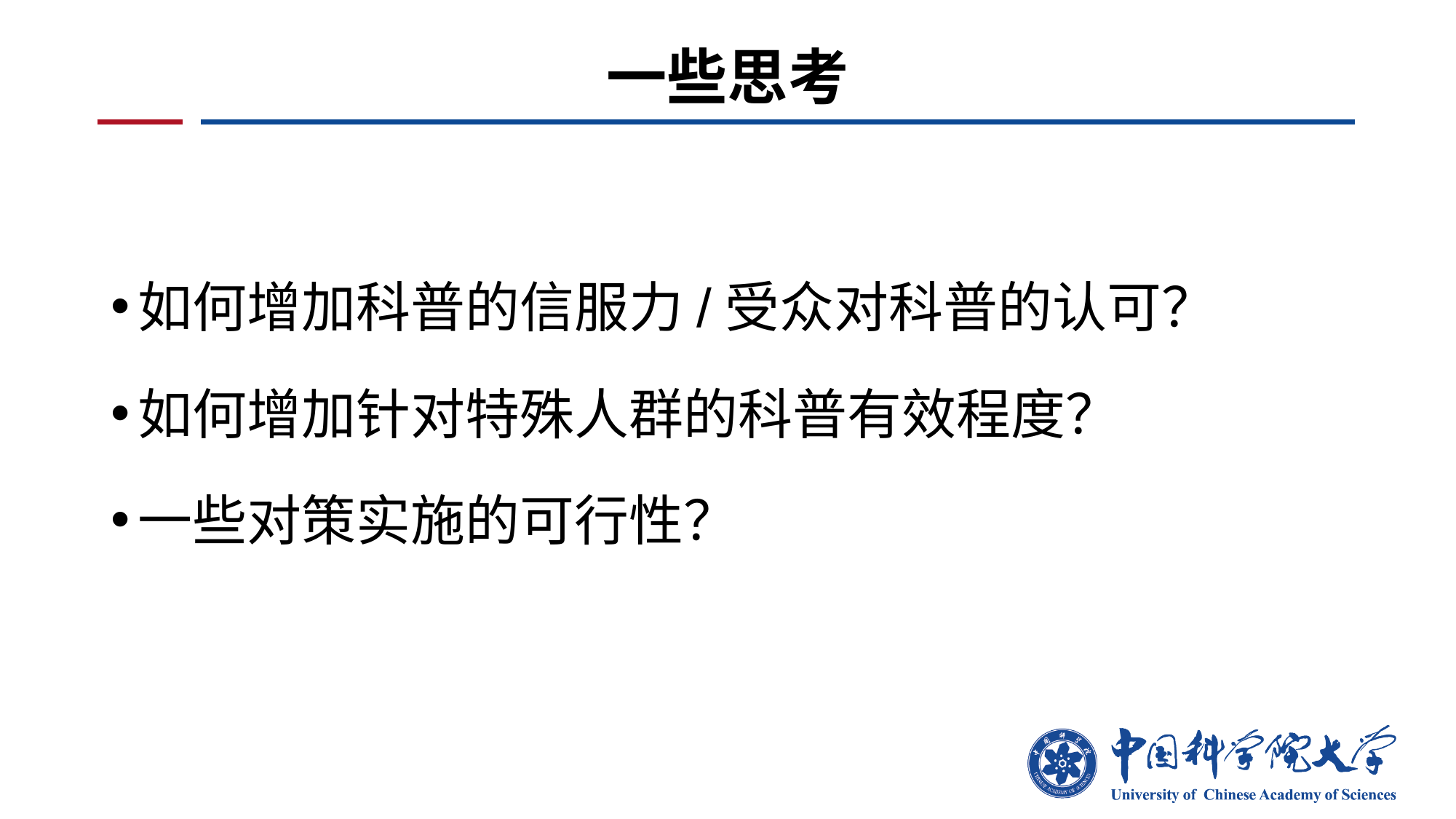

# 一些思考

如何增加科普的信服力/受众对科普的认可？
如何增加针对特殊人群的科普有效程度？
一些对策实施的可行性？